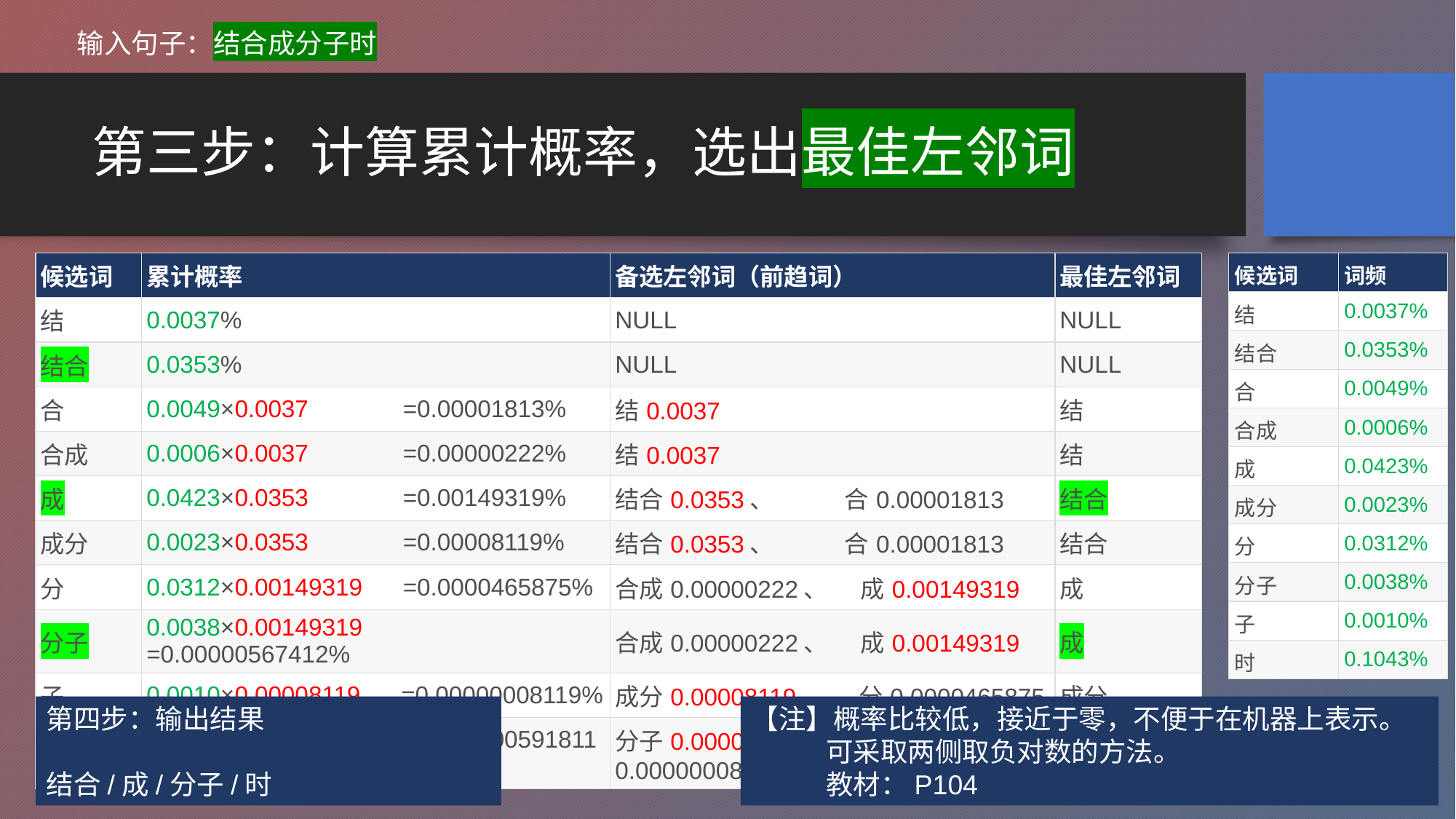

输入句子：结合成分子时
# 第三步：计算累计概率，选出最佳左邻词
| 候选词 | 累计概率 | 备选左邻词（前趋词） | 最佳左邻词 |
| --- | --- | --- | --- |
| 结 | 0.0037% | NULL | NULL |
| 结合 | 0.0353% | NULL | NULL |
| 合 | 0.0049×0.0037 =0.00001813% | 结0.0037 | 结 |
| 合成 | 0.0006×0.0037 =0.00000222% | 结0.0037 | 结 |
| 成 | 0.0423×0.0353 =0.00149319% | 结合0.0353、 合0.00001813 | 结合 |
| 成分 | 0.0023×0.0353 =0.00008119% | 结合0.0353、 合0.00001813 | 结合 |
| 分 | 0.0312×0.00149319 =0.0000465875% | 合成0.00000222、 成0.00149319 | 成 |
| 分子 | 0.0038×0.00149319 =0.00000567412% | 合成0.00000222、 成0.00149319 | 成 |
| 子 | 0.0010×0.00008119 =0.00000008119% | 成分0.00008119、 分0.0000465875 | 成分 |
| 时 | 0.1043×0.00000567412=0.000000591811% | 分子0.00000567412、子0.00000008119 | 分子 |
| 候选词 | 词频 |
| --- | --- |
| 结 | 0.0037% |
| 结合 | 0.0353% |
| 合 | 0.0049% |
| 合成 | 0.0006% |
| 成 | 0.0423% |
| 成分 | 0.0023% |
| 分 | 0.0312% |
| 分子 | 0.0038% |
| 子 | 0.0010% |
| 时 | 0.1043% |
第四步：输出结果

结合/成/分子/时
【注】概率比较低，接近于零，不便于在机器上表示。
           可采取两侧取负对数的方法。
           教材：P104